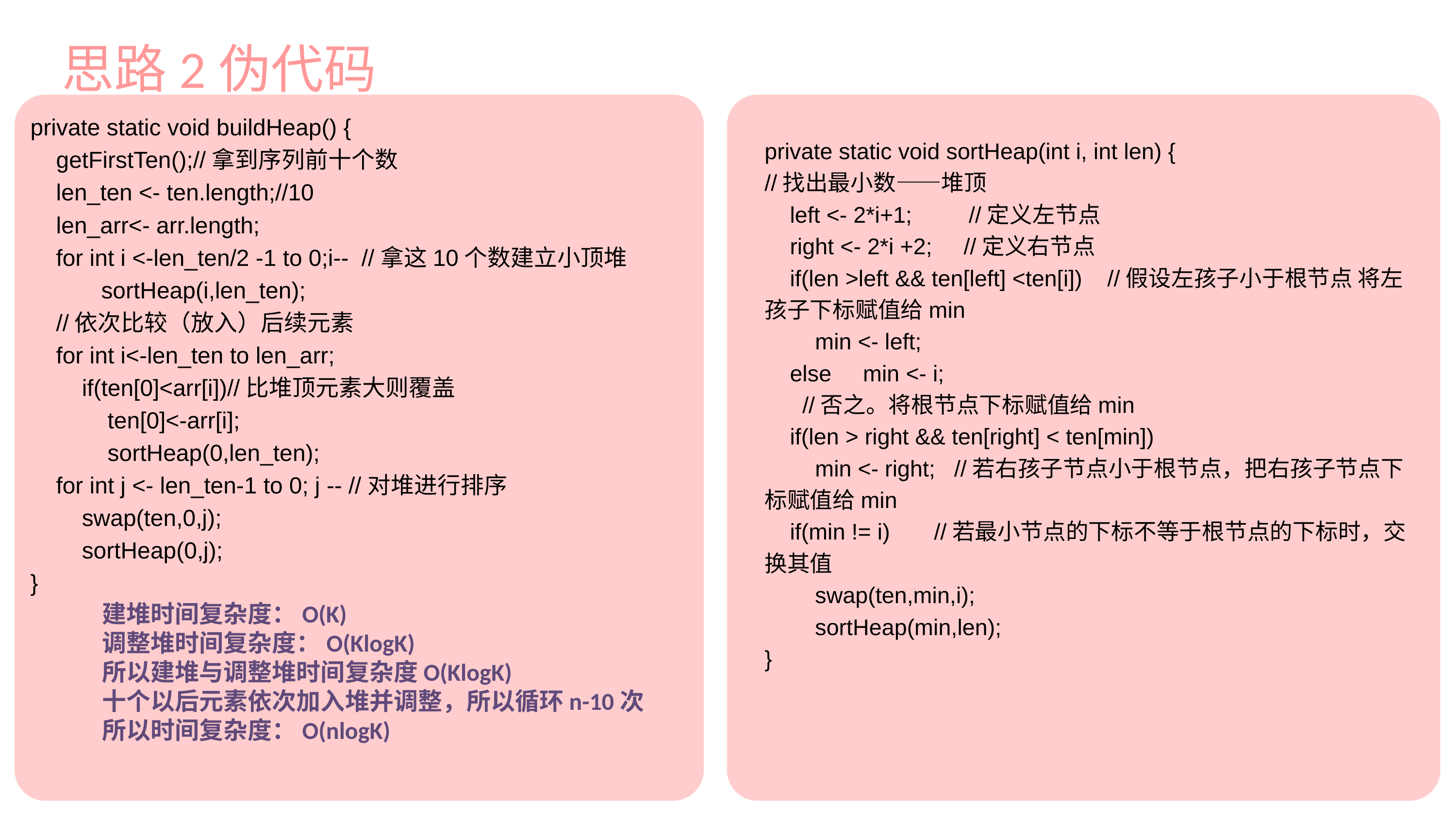

思路2伪代码

private static void buildHeap() {
    getFirstTen();//拿到序列前十个数
    len_ten <- ten.length;//10
    len_arr<- arr.length;
    for int i <-len_ten/2 -1 to 0;i--  //拿这10个数建立小顶堆
           sortHeap(i,len_ten);
    //依次比较（放入）后续元素
    for int i<-len_ten to len_arr;
        if(ten[0]<arr[i])//比堆顶元素大则覆盖
            ten[0]<-arr[i];
            sortHeap(0,len_ten);
    for int j <- len_ten-1 to 0; j -- //对堆进行排序
        swap(ten,0,j);
        sortHeap(0,j);
}
private static void sortHeap(int i, int len) {
//找出最小数——堆顶
    left <- 2*i+1;         //定义左节点
    right <- 2*i +2;     //定义右节点
    if(len >left && ten[left] <ten[i])    //假设左孩子小于根节点 将左孩子下标赋值给min
        min <- left;
    else     min <- i;
      //否之。将根节点下标赋值给min
    if(len > right && ten[right] < ten[min])
        min <- right;   //若右孩子节点小于根节点，把右孩子节点下标赋值给min
    if(min != i)       //若最小节点的下标不等于根节点的下标时，交换其值
        swap(ten,min,i);
        sortHeap(min,len);
}
建堆时间复杂度：O(K)
调整堆时间复杂度：O(KlogK)
所以建堆与调整堆时间复杂度O(KlogK)
十个以后元素依次加入堆并调整，所以循环n-10次
所以时间复杂度：O(nlogK)